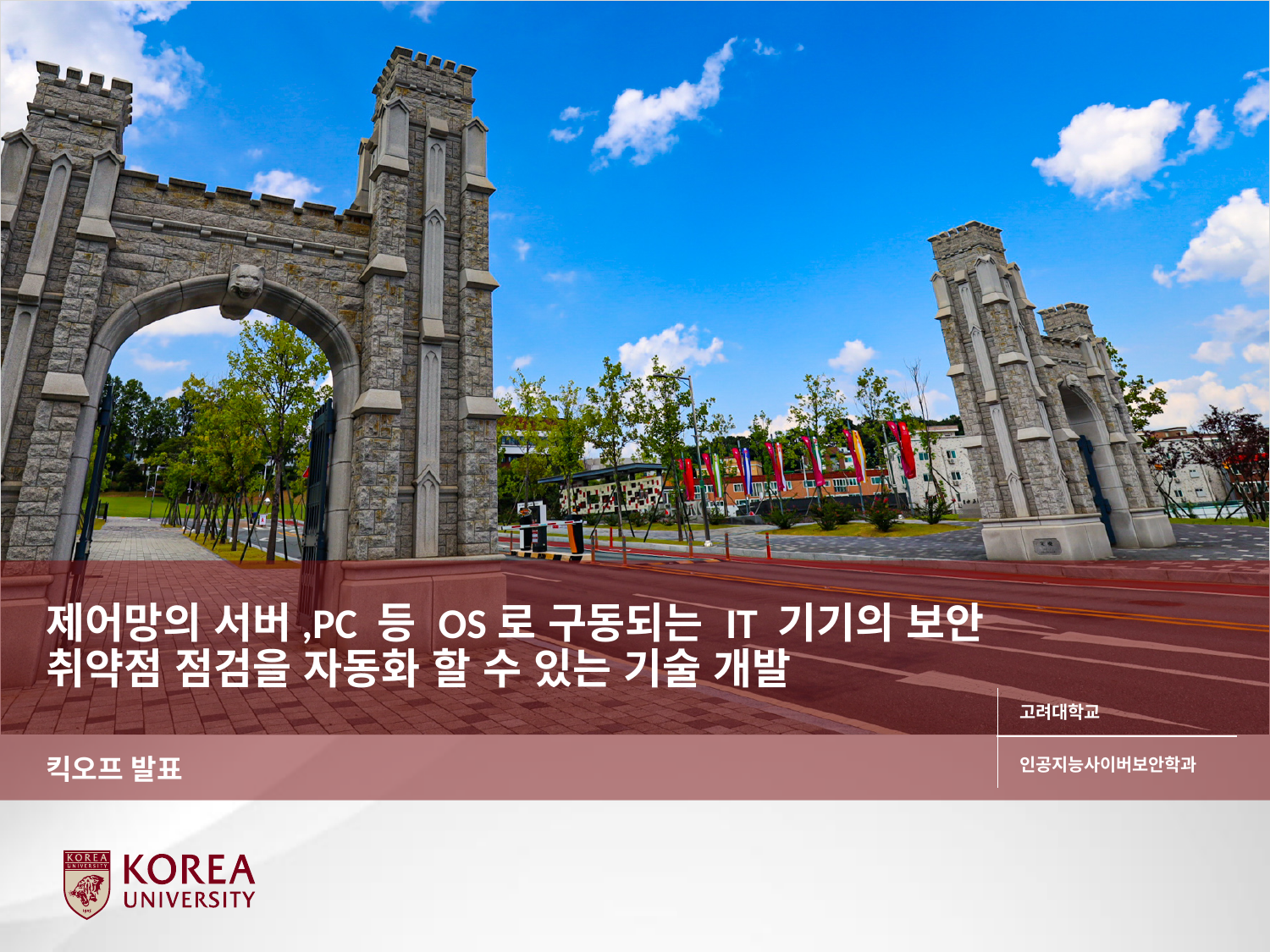

# 제어망의 서버,PC 등 OS로 구동되는 IT 기기의 보안 취약점 점검을 자동화 할 수 있는 기술 개발
킥오프 발표